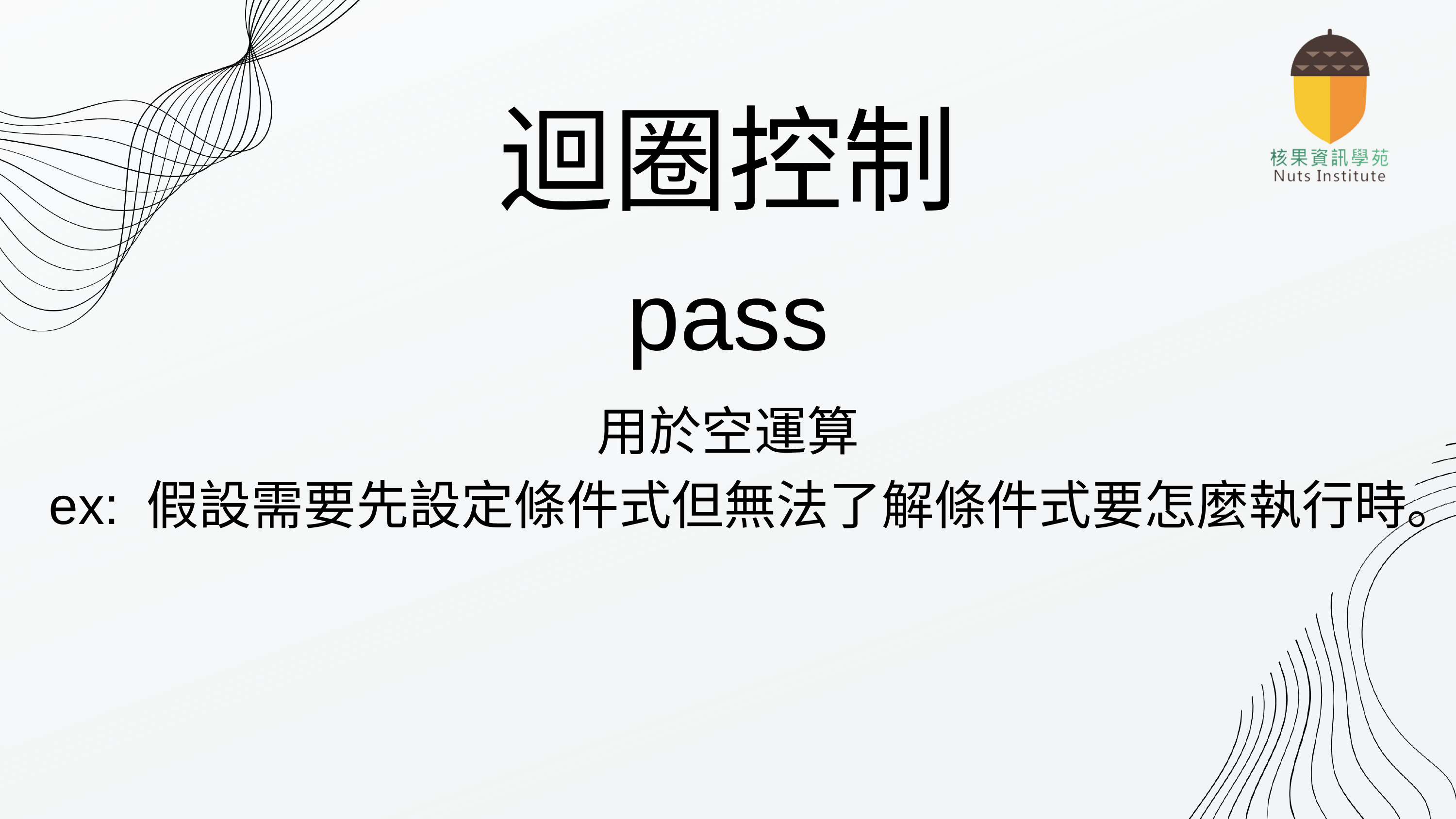

迴圈控制
pass
用於空運算
ex: 假設需要先設定條件式但無法了解條件式要怎麼執行時。